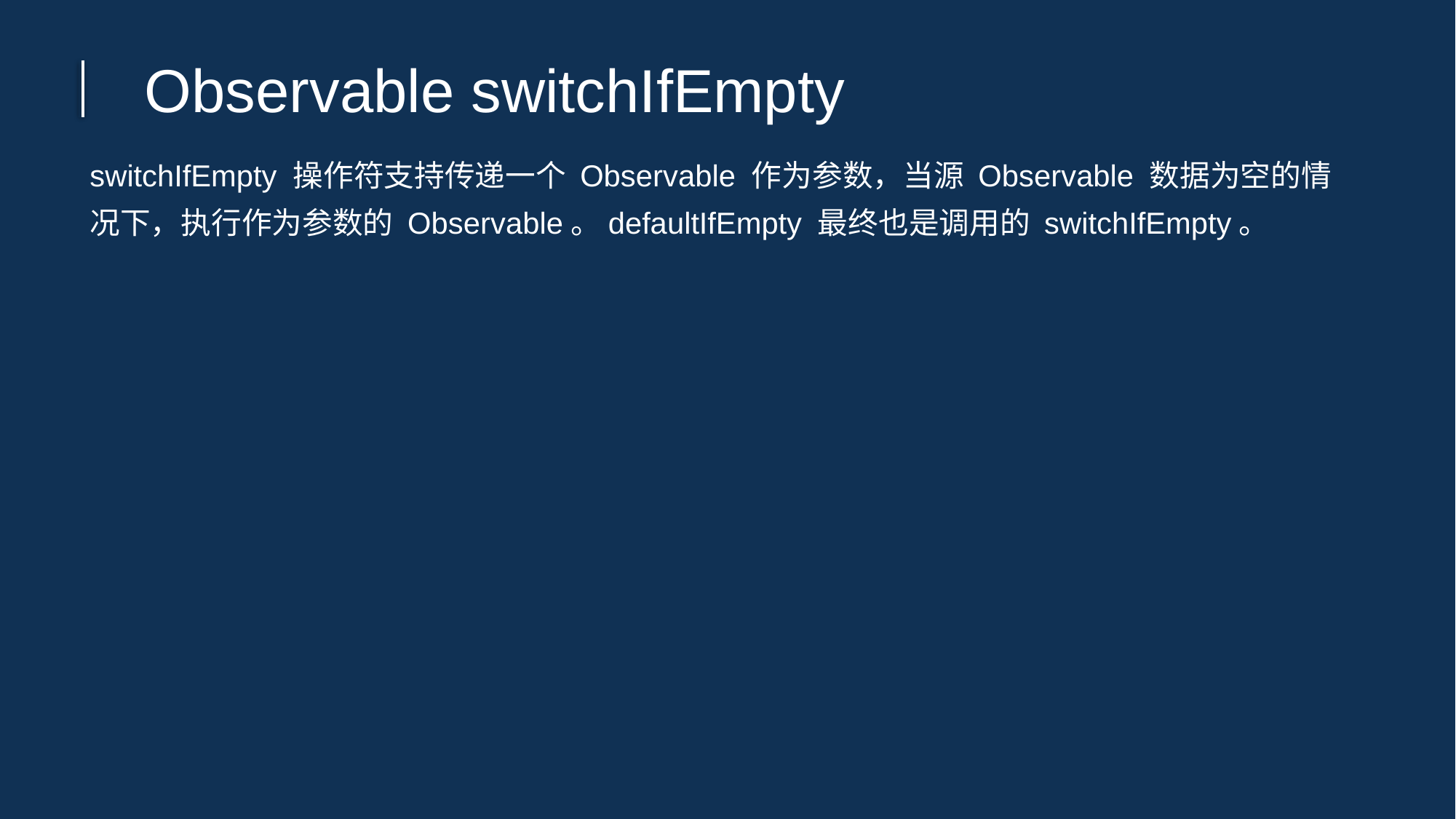

Observable switchIfEmpty
switchIfEmpty 操作符支持传递一个 Observable 作为参数，当源 Observable 数据为空的情况下，执行作为参数的 Observable。defaultIfEmpty 最终也是调用的 switchIfEmpty。